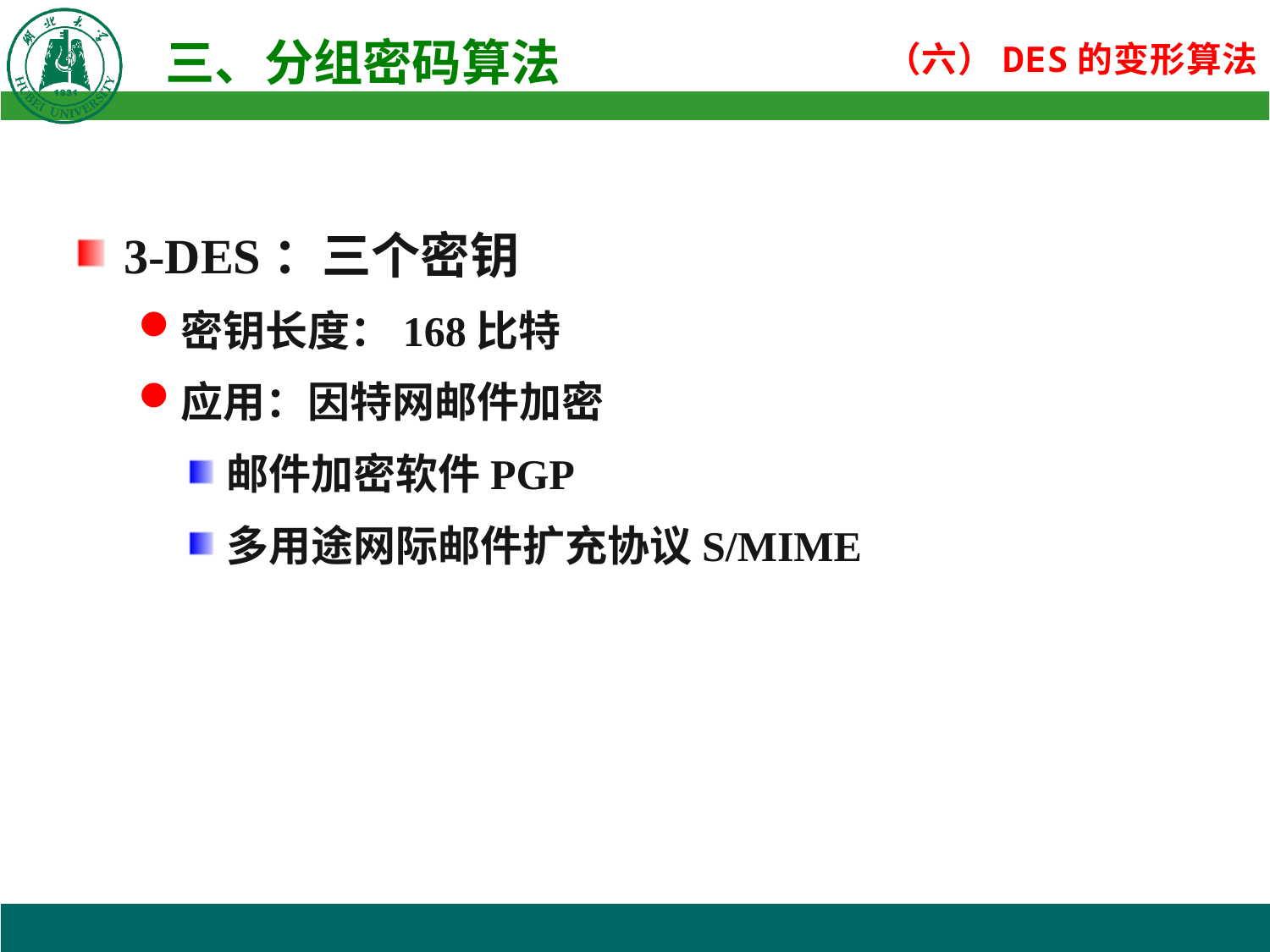

3-DES：三个密钥
密钥长度：168比特
应用：因特网邮件加密
邮件加密软件PGP
多用途网际邮件扩充协议S/MIME